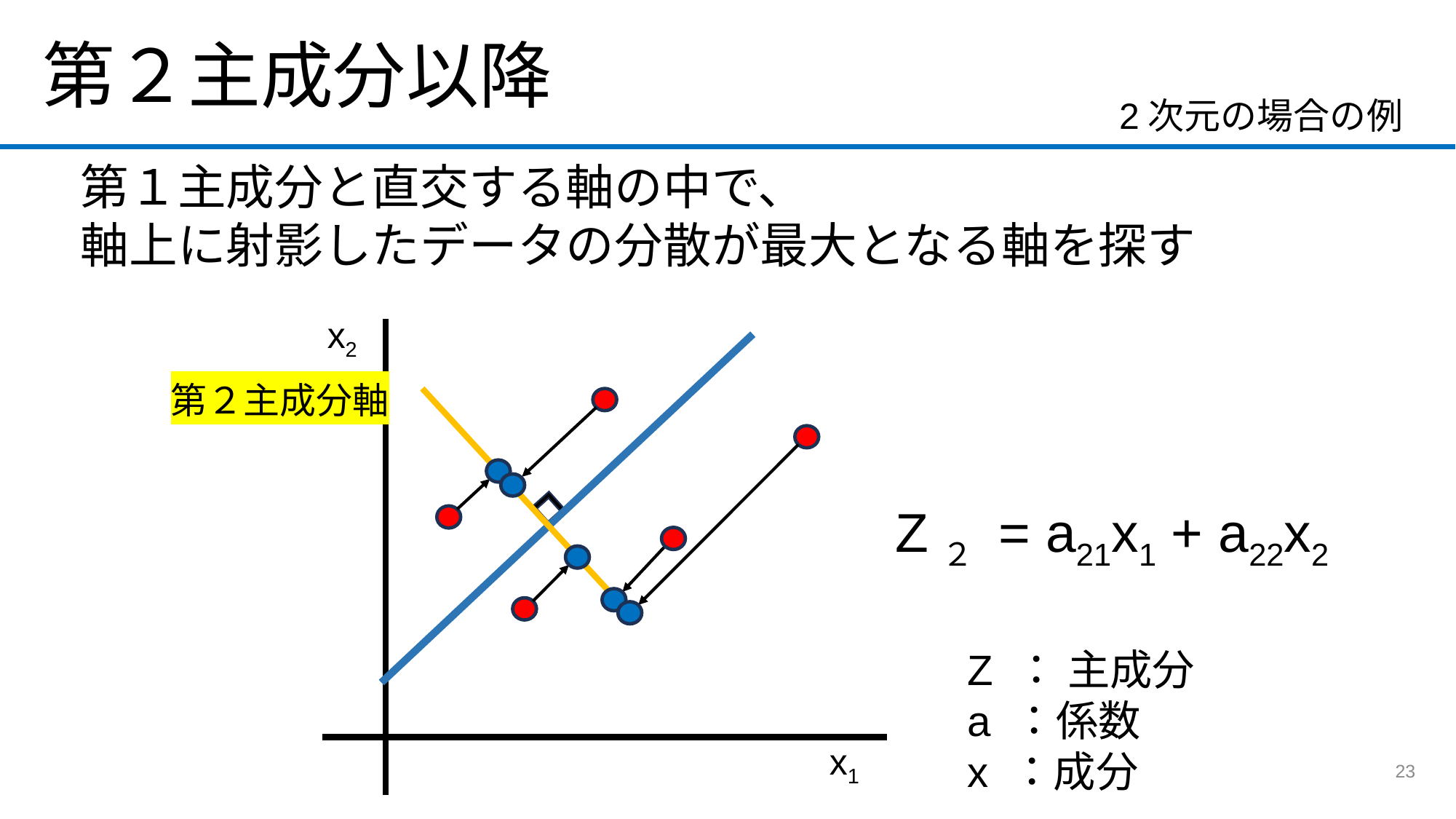

第２主成分以降
2次元の場合の例
第１主成分と直交する軸の中で、
軸上に射影したデータの分散が最大となる軸を探す
x2

第２主成分軸

Z２ = a21x1 + a22x2
Z ： 主成分
a ：係数
x ：成分
x1
23